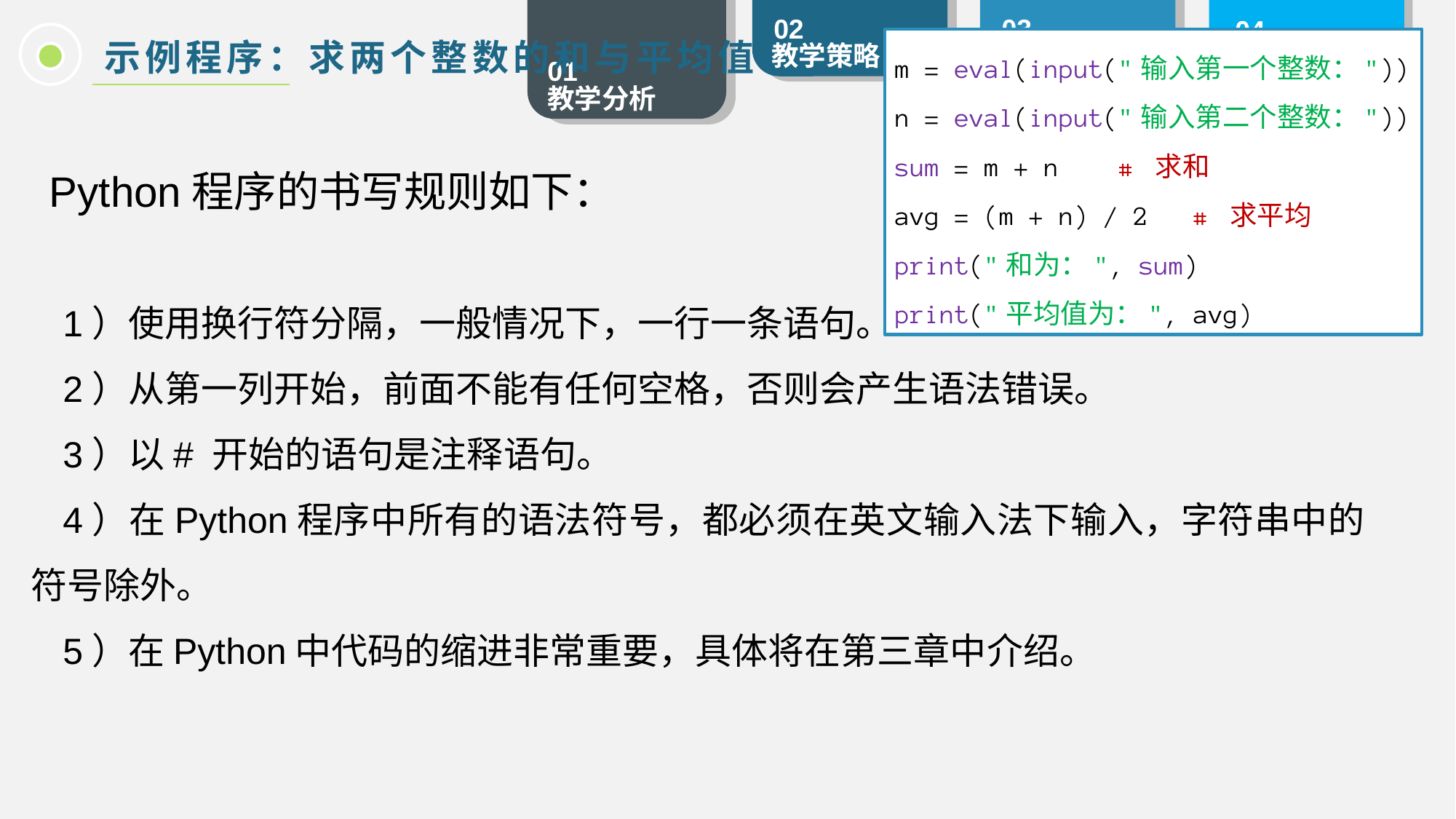

m = eval(input("输入第一个整数："))
n = eval(input("输入第二个整数："))
sum = m + n    # 求和
avg = (m + n) / 2   # 求平均
print("和为：", sum)
print("平均值为：", avg)
示例程序：求两个整数的和与平均值
Python程序的书写规则如下：
1）使用换行符分隔，一般情况下，一行一条语句。
2）从第一列开始，前面不能有任何空格，否则会产生语法错误。
3）以# 开始的语句是注释语句。
4）在Python程序中所有的语法符号，都必须在英文输入法下输入，字符串中的符号除外。
5）在Python中代码的缩进非常重要，具体将在第三章中介绍。